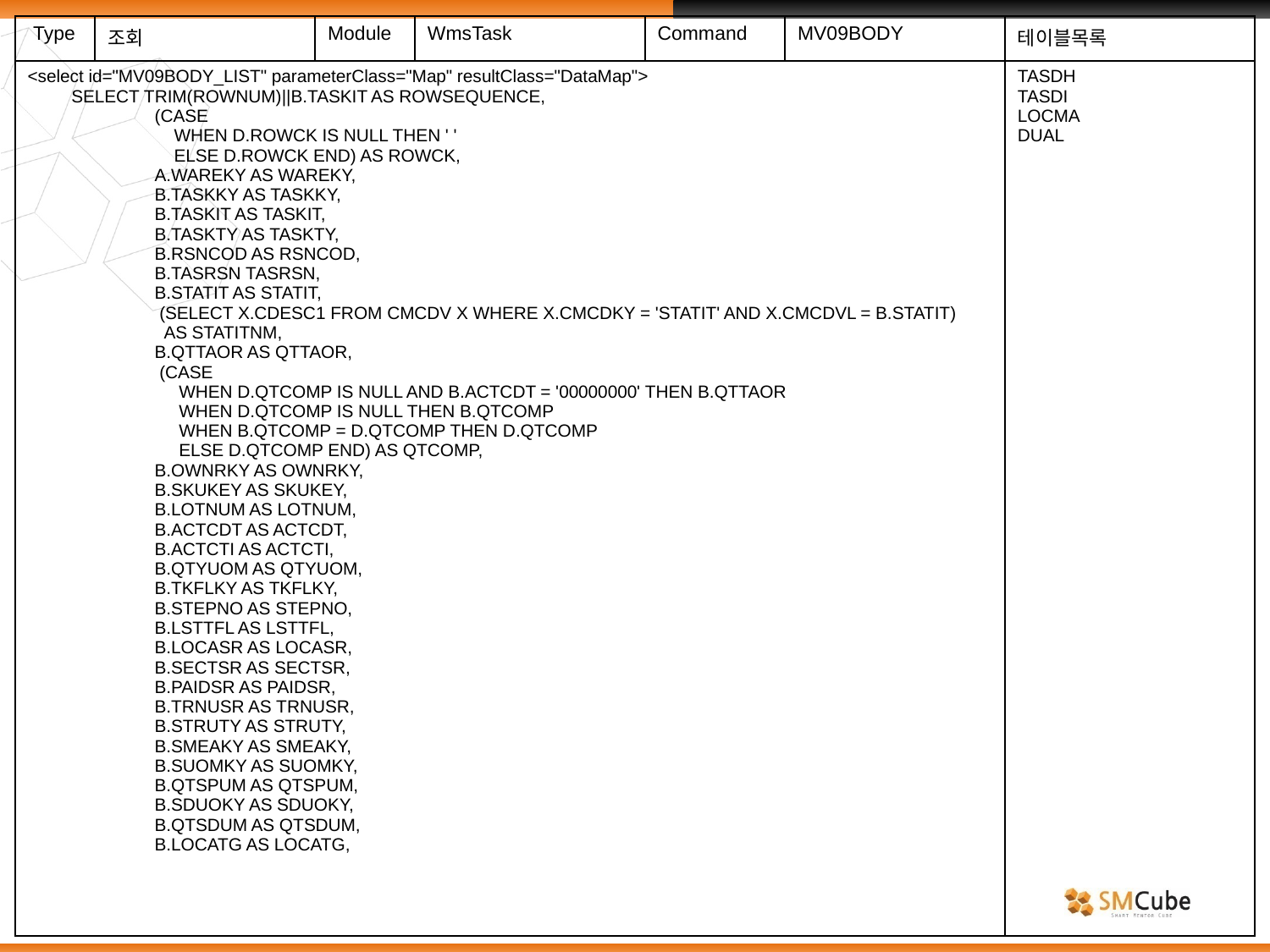

| Type | 조회 | Module | WmsTask | Command | MV09BODY | 테이블목록 |
| --- | --- | --- | --- | --- | --- | --- |
| <select id="MV09BODY\_LIST" parameterClass="Map" resultClass="DataMap"> SELECT TRIM(ROWNUM)||B.TASKIT AS ROWSEQUENCE, (CASE WHEN D.ROWCK IS NULL THEN ' ' ELSE D.ROWCK END) AS ROWCK, A.WAREKY AS WAREKY, B.TASKKY AS TASKKY, B.TASKIT AS TASKIT, B.TASKTY AS TASKTY, B.RSNCOD AS RSNCOD, B.TASRSN TASRSN, B.STATIT AS STATIT, (SELECT X.CDESC1 FROM CMCDV X WHERE X.CMCDKY = 'STATIT' AND X.CMCDVL = B.STATIT) AS STATITNM, B.QTTAOR AS QTTAOR, (CASE WHEN D.QTCOMP IS NULL AND B.ACTCDT = '00000000' THEN B.QTTAOR WHEN D.QTCOMP IS NULL THEN B.QTCOMP WHEN B.QTCOMP = D.QTCOMP THEN D.QTCOMP ELSE D.QTCOMP END) AS QTCOMP, B.OWNRKY AS OWNRKY, B.SKUKEY AS SKUKEY, B.LOTNUM AS LOTNUM, B.ACTCDT AS ACTCDT, B.ACTCTI AS ACTCTI, B.QTYUOM AS QTYUOM, B.TKFLKY AS TKFLKY, B.STEPNO AS STEPNO, B.LSTTFL AS LSTTFL, B.LOCASR AS LOCASR, B.SECTSR AS SECTSR, B.PAIDSR AS PAIDSR, B.TRNUSR AS TRNUSR, B.STRUTY AS STRUTY, B.SMEAKY AS SMEAKY, B.SUOMKY AS SUOMKY, B.QTSPUM AS QTSPUM, B.SDUOKY AS SDUOKY, B.QTSDUM AS QTSDUM, B.LOCATG AS LOCATG, |  |  |  |  |  | TASDH TASDI LOCMA DUAL |